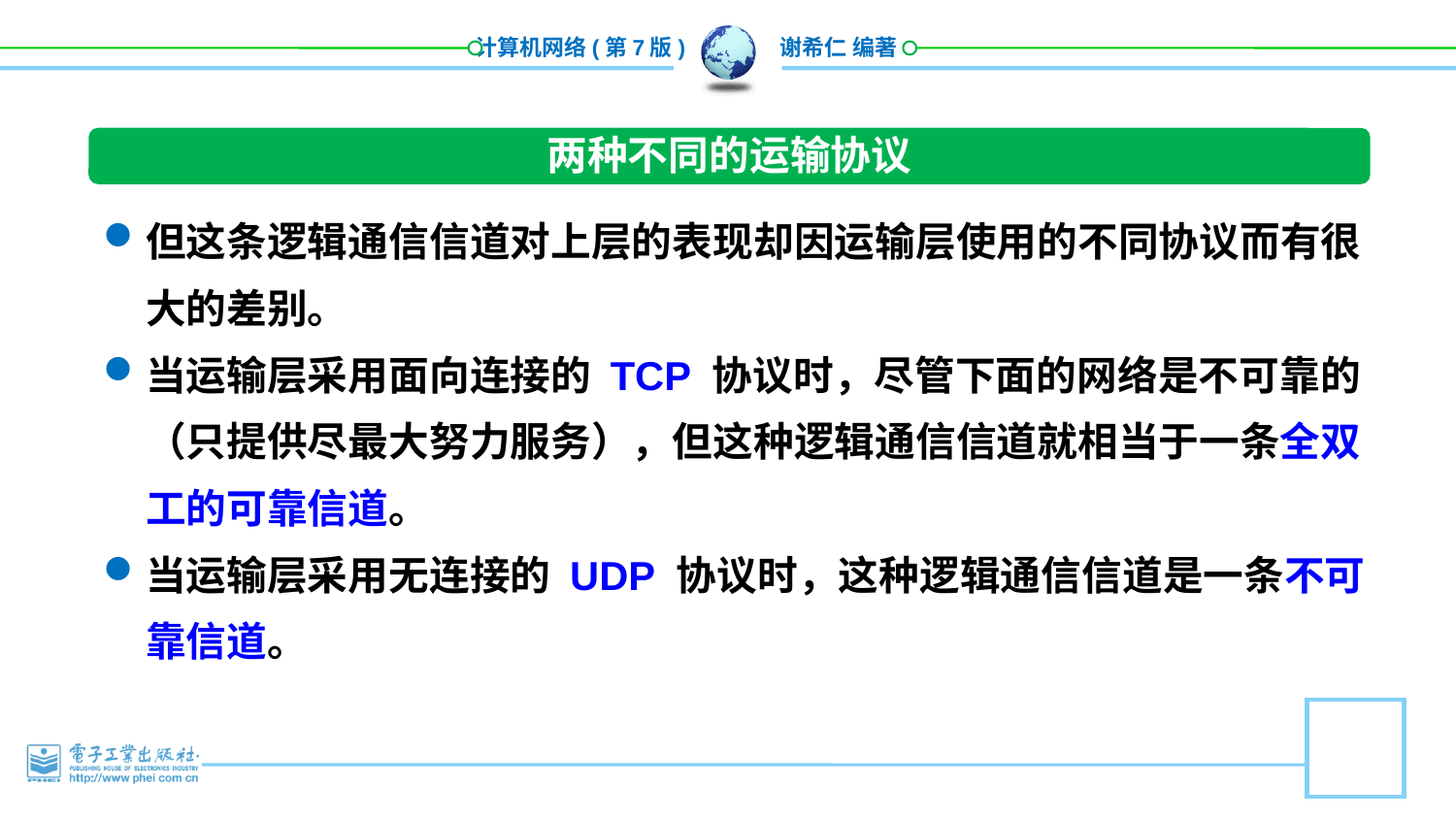

两种不同的运输协议

但这条逻辑通信信道对上层的表现却因运输层使用的不同协议而有很大的差别。
当运输层采用面向连接的 TCP 协议时，尽管下面的网络是不可靠的（只提供尽最大努力服务），但这种逻辑通信信道就相当于一条全双工的可靠信道。
当运输层采用无连接的 UDP 协议时，这种逻辑通信信道是一条不可靠信道。